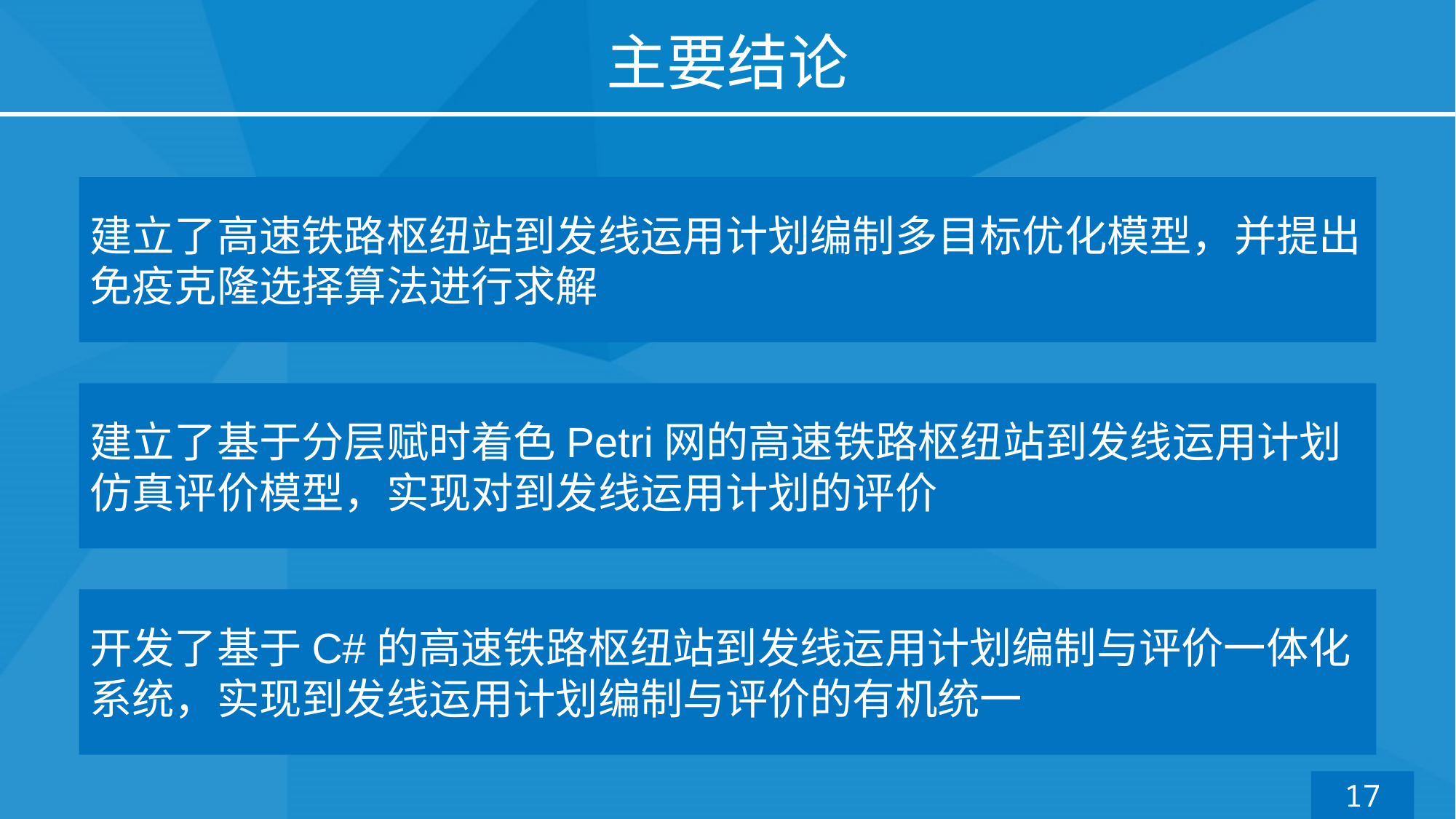

主要结论
建立了高速铁路枢纽站到发线运用计划编制多目标优化模型，并提出免疫克隆选择算法进行求解
建立了基于分层赋时着色Petri网的高速铁路枢纽站到发线运用计划仿真评价模型，实现对到发线运用计划的评价
开发了基于C#的高速铁路枢纽站到发线运用计划编制与评价一体化系统，实现到发线运用计划编制与评价的有机统一
17